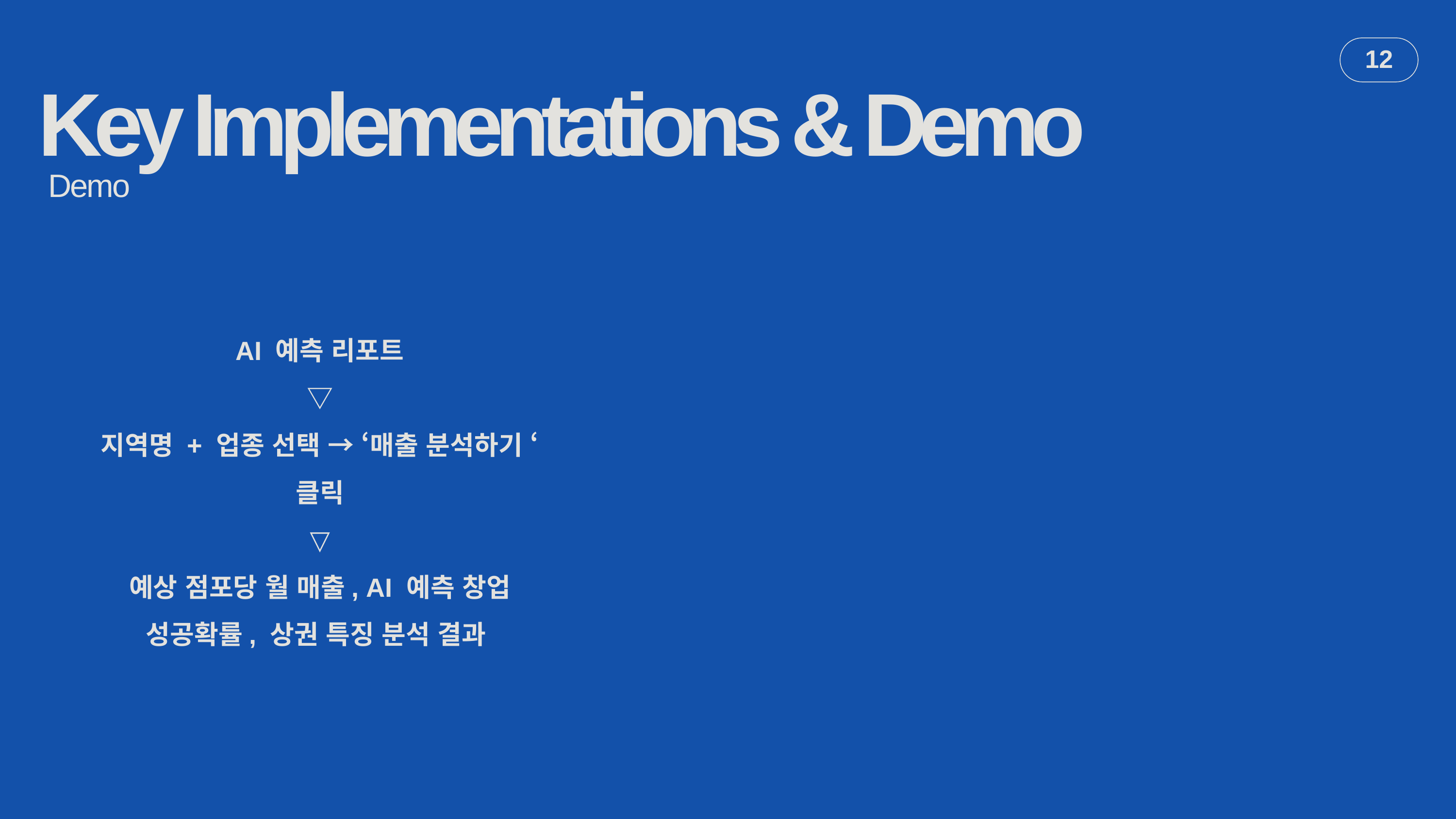

Key Implementations & Demo
12
Demo
AI 예측 리포트
▽
지역명 + 업종 선택 → ‘매출 분석하기 ‘ 클릭
▽
예상 점포당 월 매출, AI 예측 창업 성공확률, 상권 특징 분석 결과